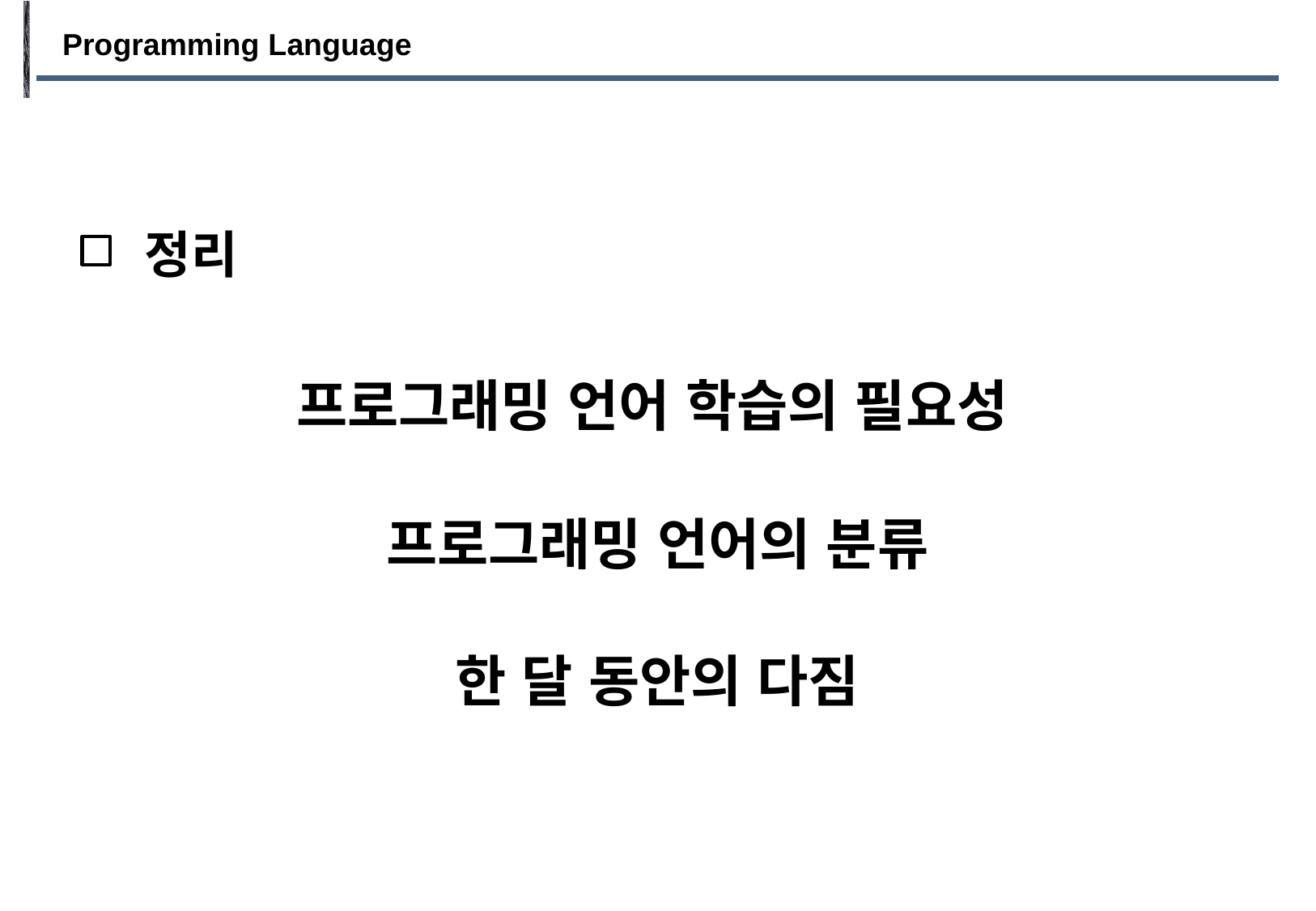

Programming Language

정리

프로그래밍 언어 학습의 필요성
프로그래밍 언어의 분류
한 달 동안의 다짐